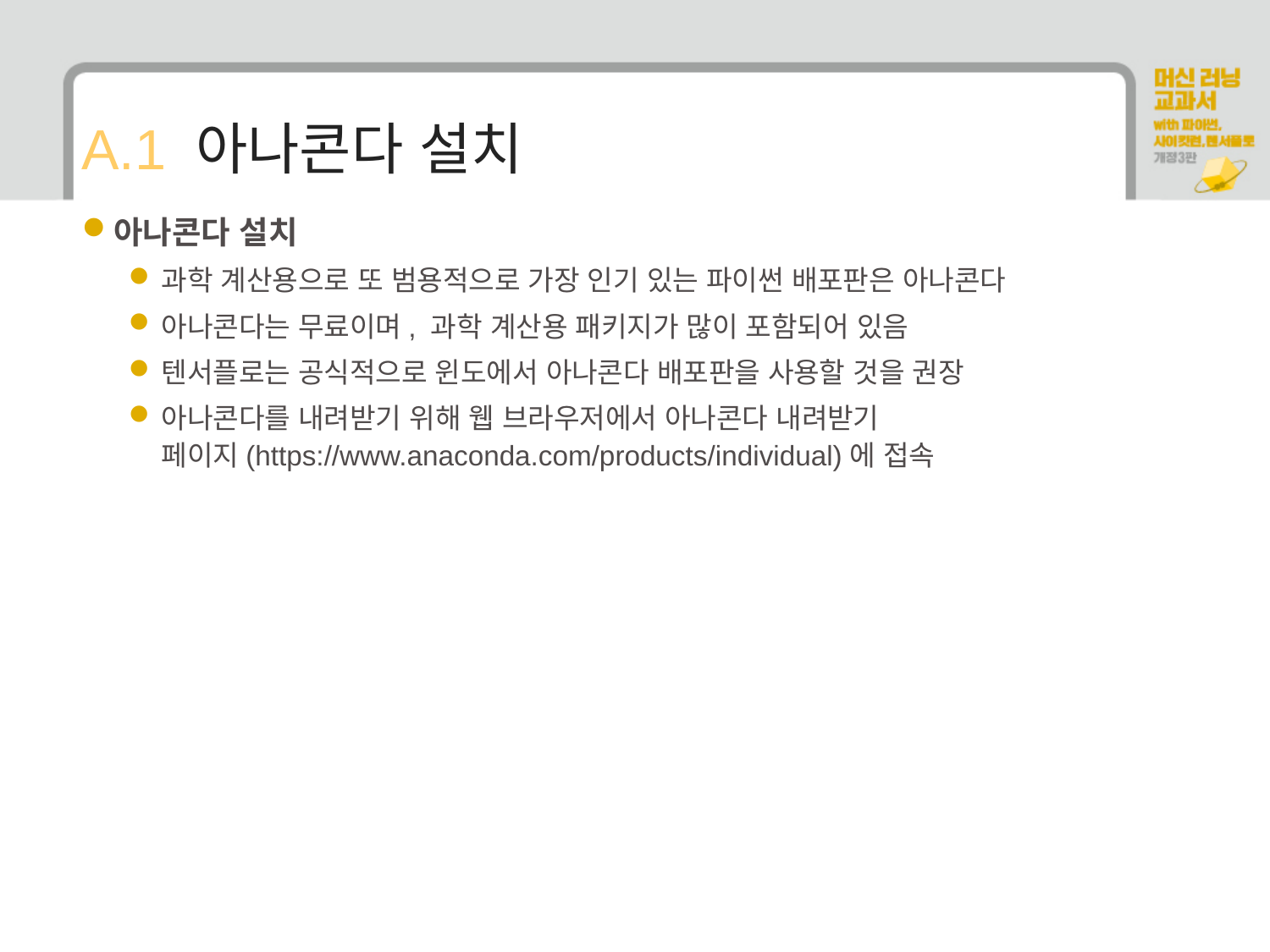

# A.1 아나콘다 설치
아나콘다 설치
과학 계산용으로 또 범용적으로 가장 인기 있는 파이썬 배포판은 아나콘다
아나콘다는 무료이며, 과학 계산용 패키지가 많이 포함되어 있음
텐서플로는 공식적으로 윈도에서 아나콘다 배포판을 사용할 것을 권장
아나콘다를 내려받기 위해 웹 브라우저에서 아나콘다 내려받기 페이지(https://www.anaconda.com/products/individual)에 접속